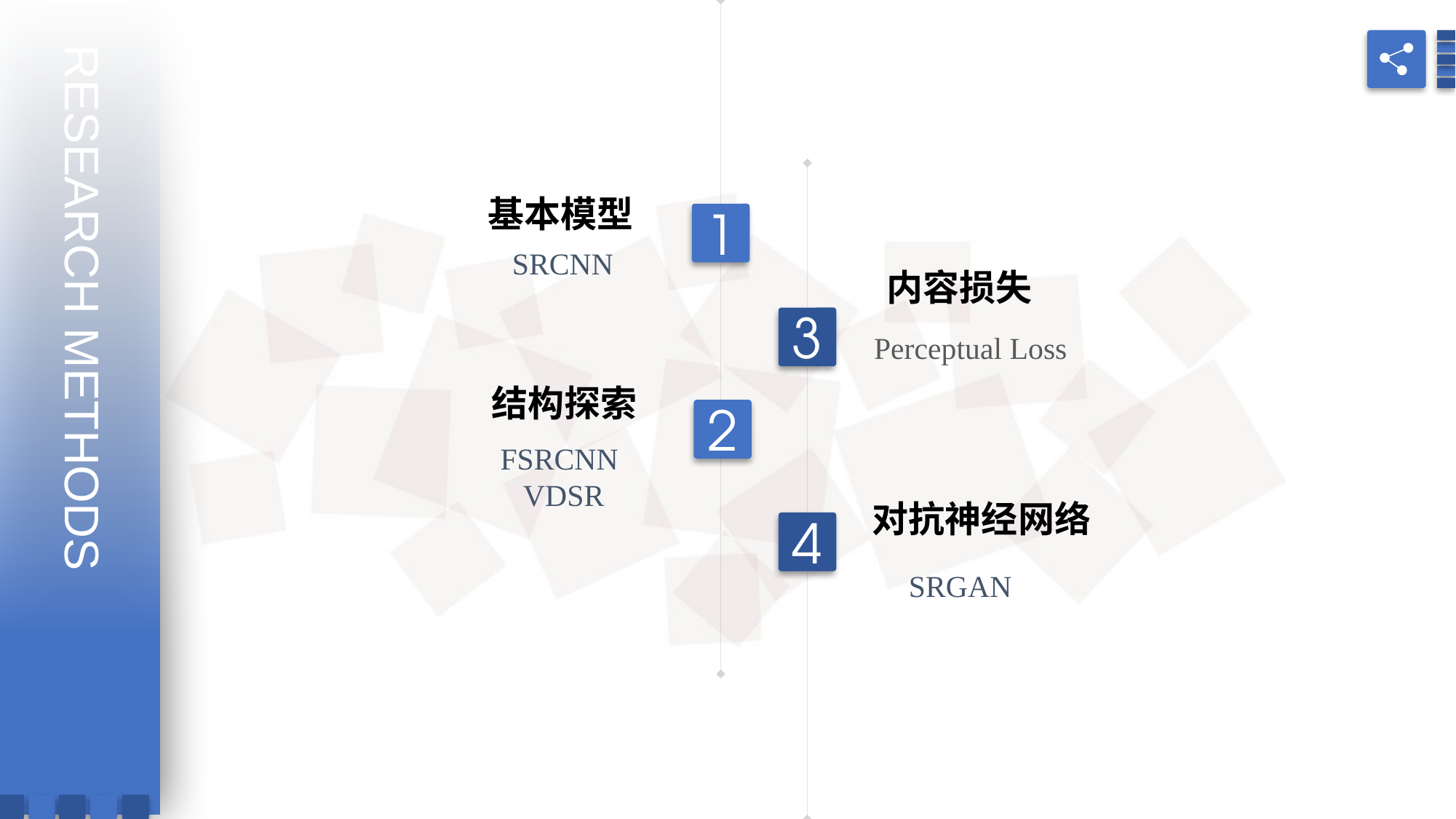

RESEARCH METHODS

基本模型
1
SRCNN
内容损失
3
Perceptual Loss

结构探索
2
FSRCNN
   VDSR
对抗神经网络
4
SRGAN